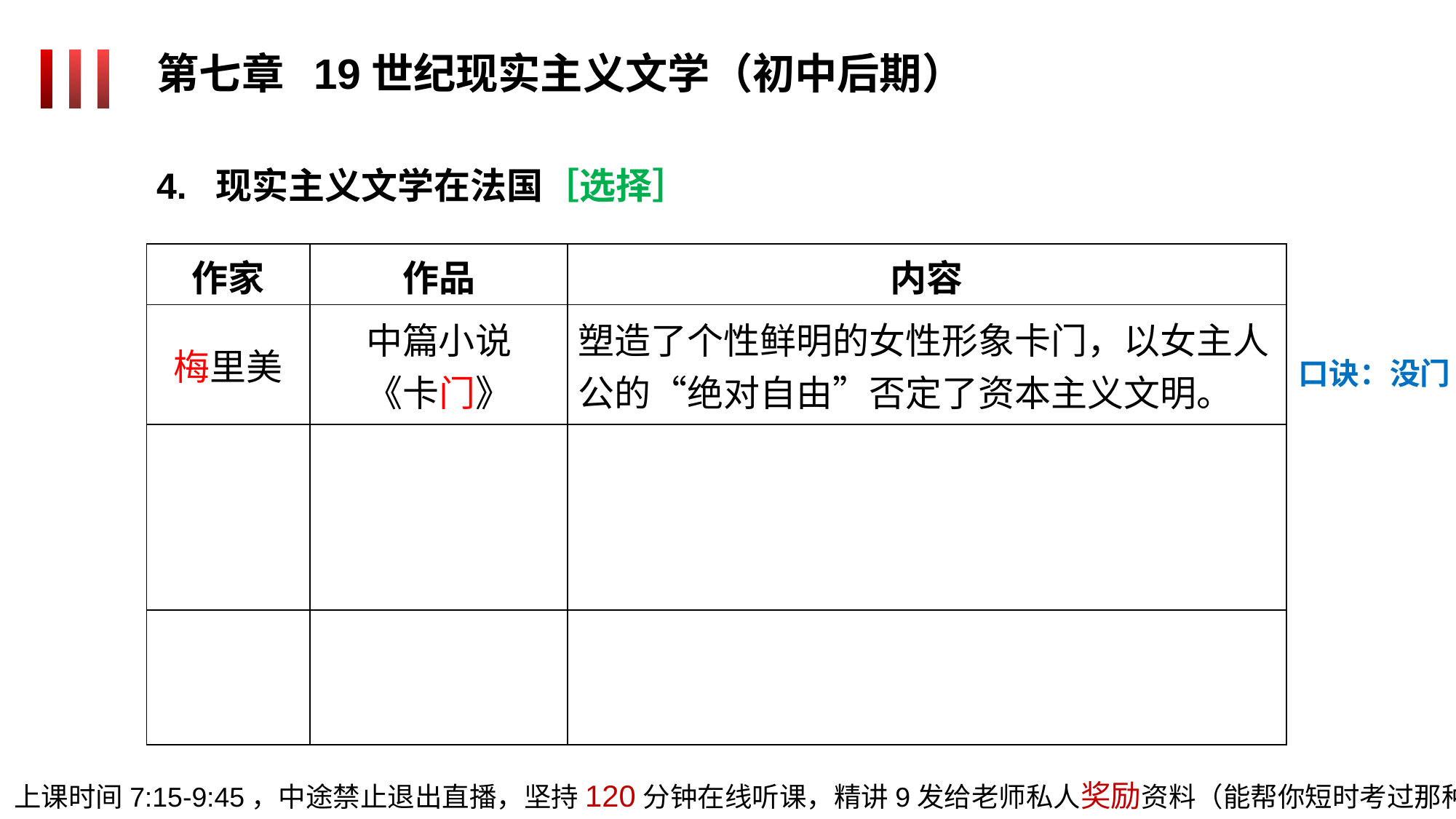

第七章  19世纪现实主义文学（初中后期）
4.  现实主义文学在法国［选择］
| 作家 | 作品 | 内容 |
| --- | --- | --- |
| 梅里美 | 中篇小说 《卡门》 | 塑造了个性鲜明的女性形象卡门，以女主人公的“绝对自由”否定了资本主义文明。 |
|  |  |  |
|  |  |  |
口诀：没门